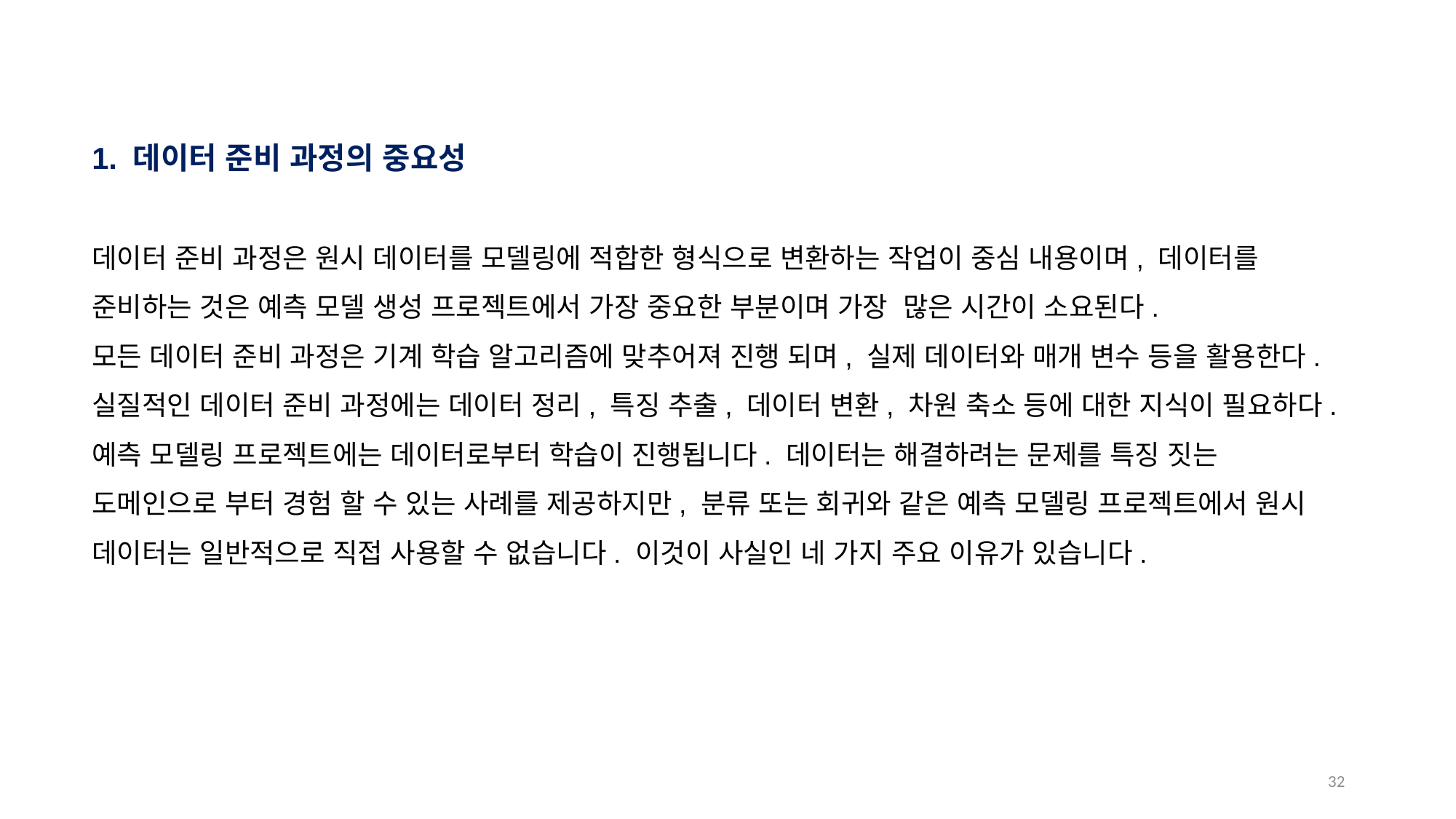

1. 데이터 준비 과정의 중요성
데이터 준비 과정은 원시 데이터를 모델링에 적합한 형식으로 변환하는 작업이 중심 내용이며, 데이터를 준비하는 것은 예측 모델 생성 프로젝트에서 가장 중요한 부분이며 가장  많은 시간이 소요된다.
모든 데이터 준비 과정은 기계 학습 알고리즘에 맞추어져 진행 되며, 실제 데이터와 매개 변수 등을 활용한다. 실질적인 데이터 준비 과정에는 데이터 정리, 특징 추출, 데이터 변환, 차원 축소 등에 대한 지식이 필요하다.
예측 모델링 프로젝트에는 데이터로부터 학습이 진행됩니다. 데이터는 해결하려는 문제를 특징 짓는 도메인으로 부터 경험 할 수 있는 사례를 제공하지만, 분류 또는 회귀와 같은 예측 모델링 프로젝트에서 원시 데이터는 일반적으로 직접 사용할 수 없습니다. 이것이 사실인 네 가지 주요 이유가 있습니다.
32